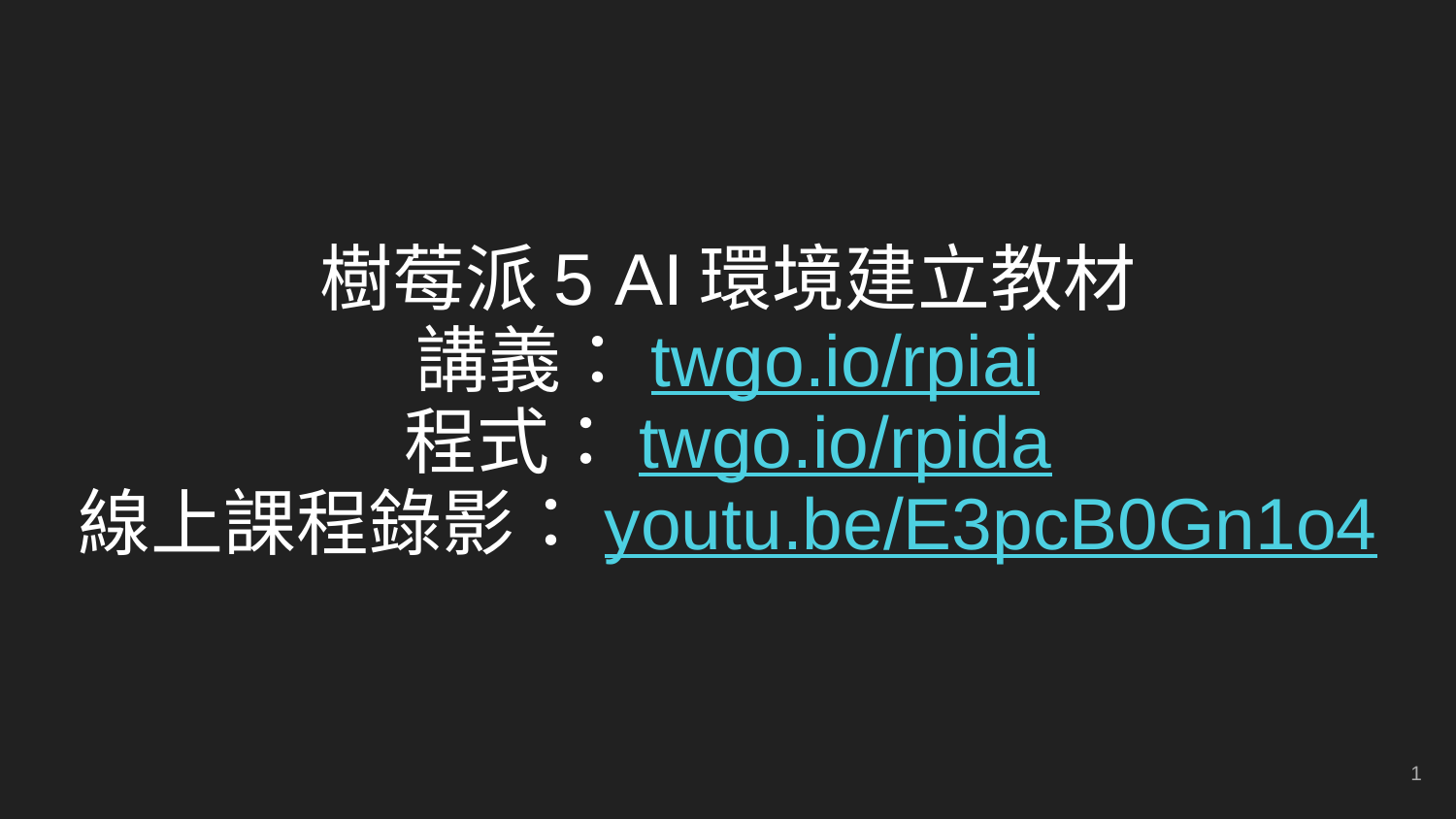

# 樹莓派5 AI環境建立教材
講義：twgo.io/rpiai
程式：twgo.io/rpida
線上課程錄影：youtu.be/E3pcB0Gn1o4
1